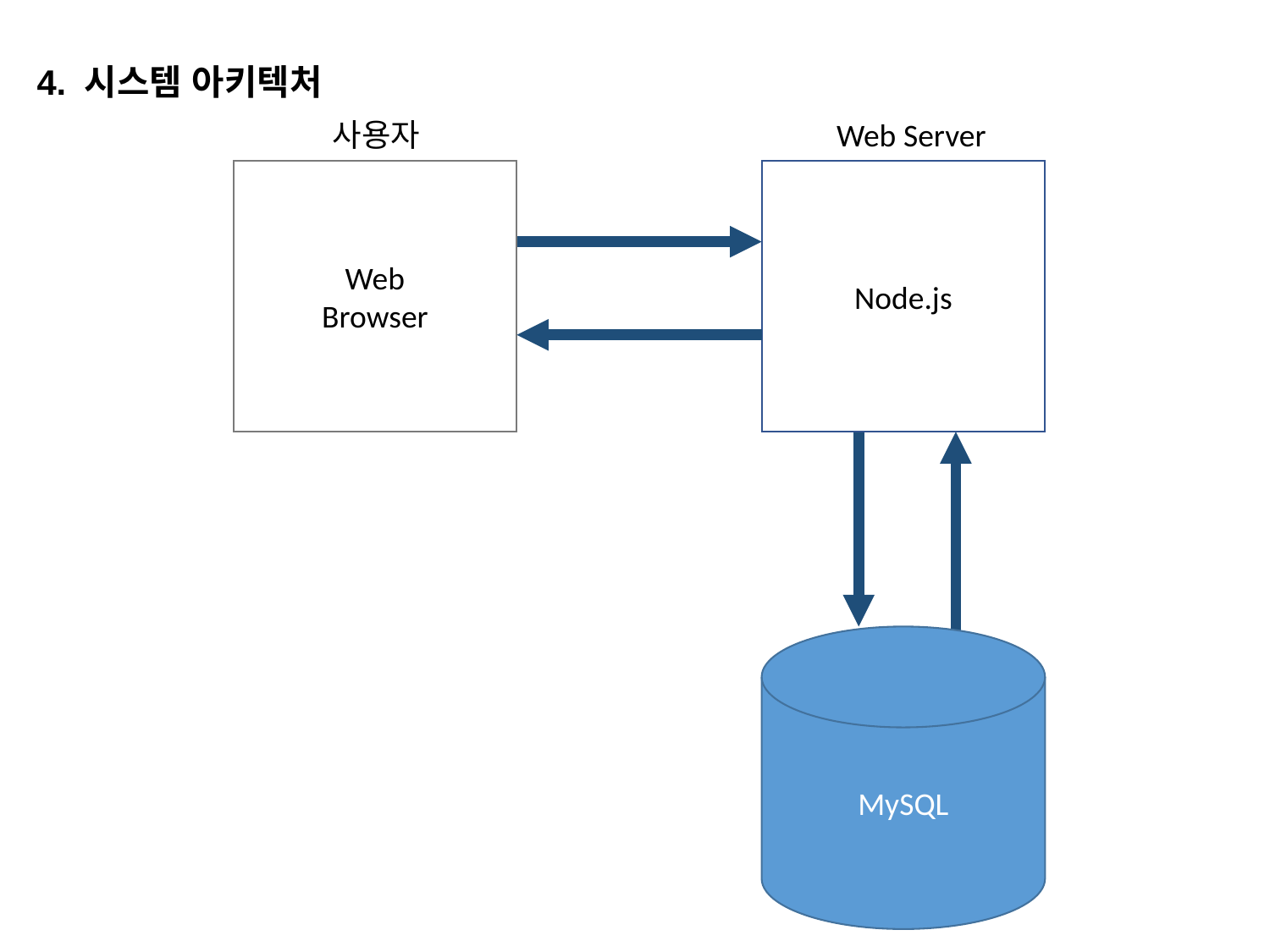

4. 시스템 아키텍처
사용자
Web Server
Web
Browser
Node.js
MySQL